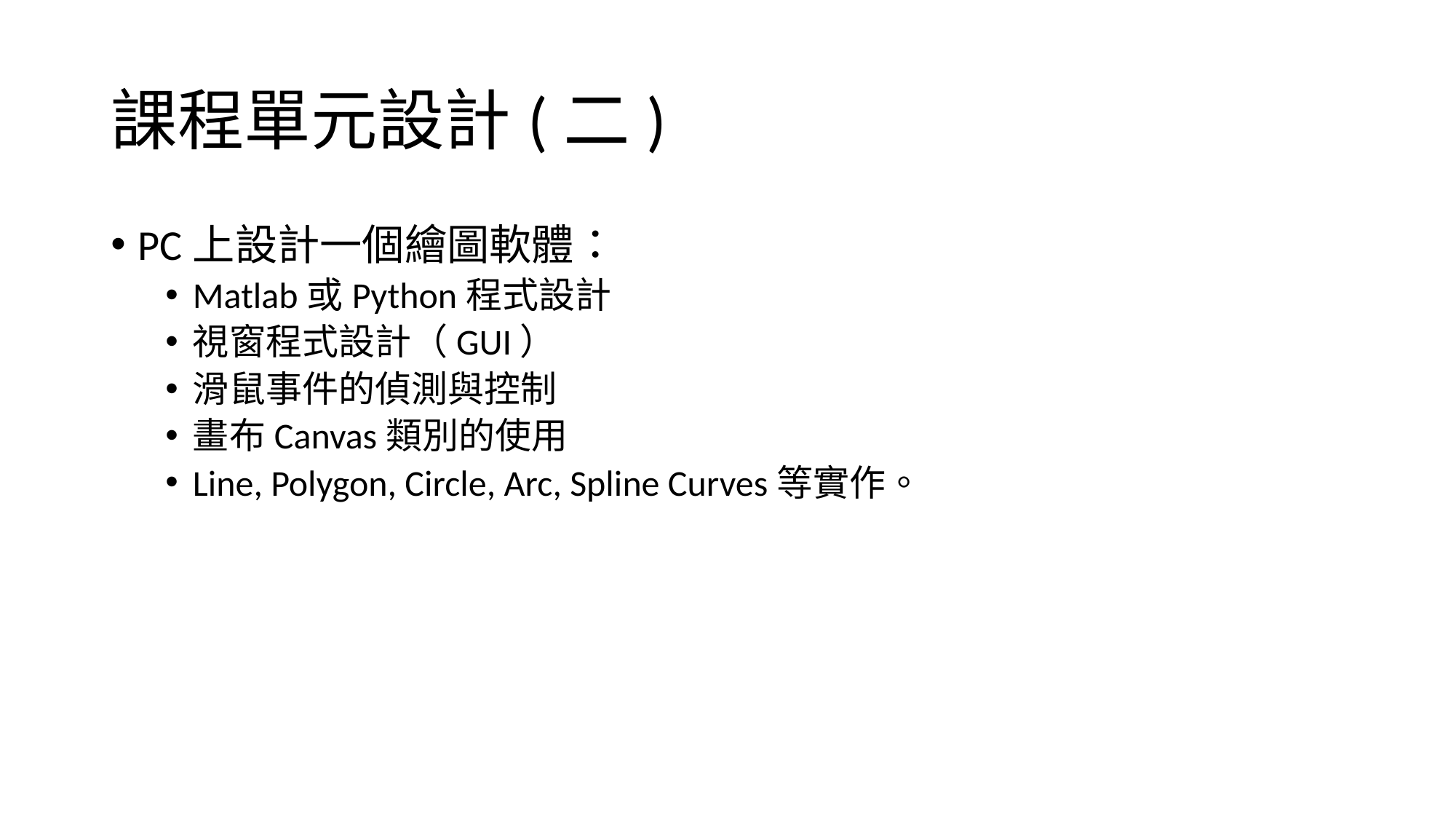

# 課程單元設計(二)
PC上設計一個繪圖軟體：
Matlab或Python程式設計
視窗程式設計（GUI）
滑鼠事件的偵測與控制
畫布Canvas類別的使用
Line, Polygon, Circle, Arc, Spline Curves等實作。